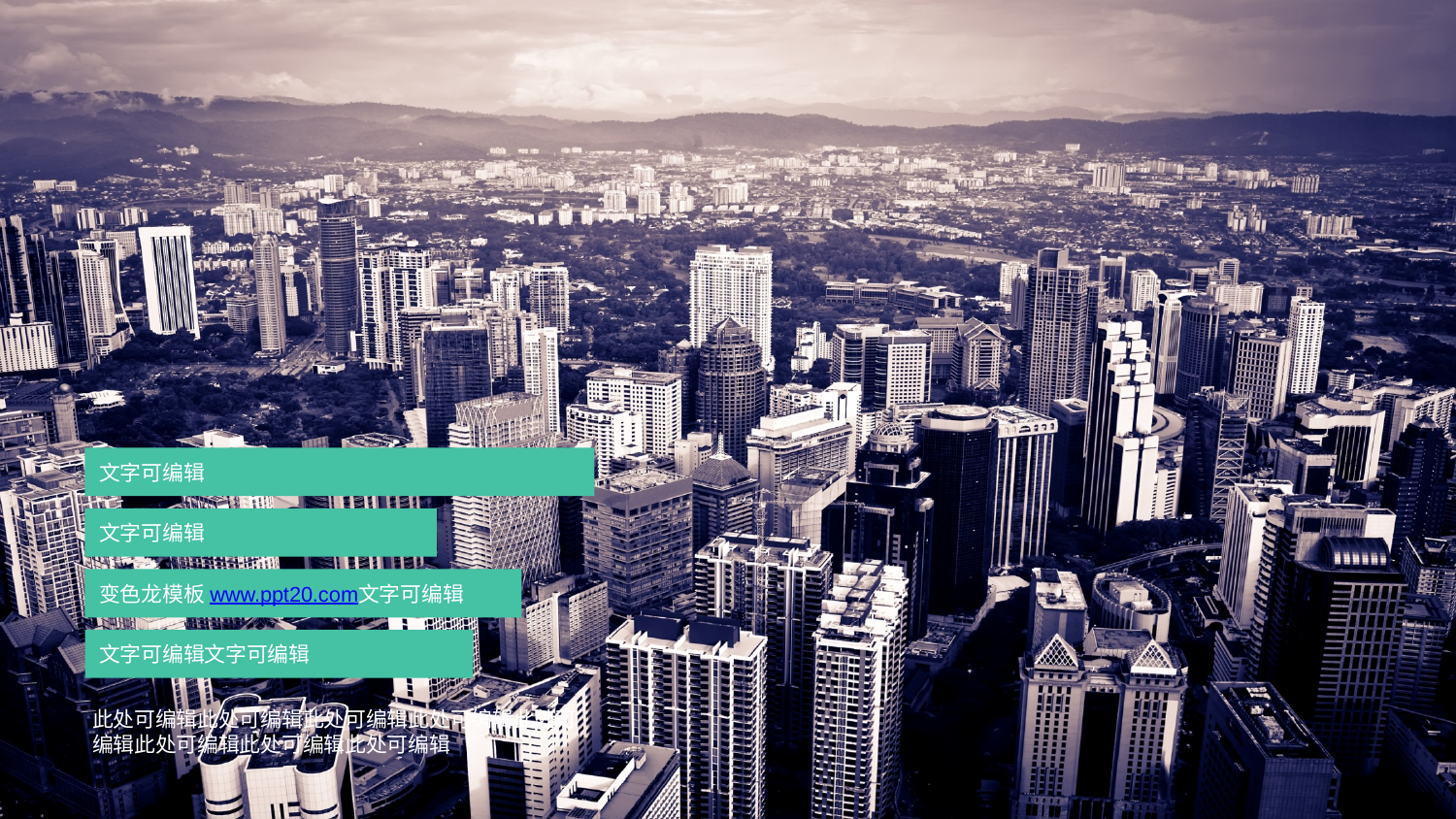

文字可编辑
文字可编辑
变色龙模板www.ppt20.com文字可编辑
文字可编辑文字可编辑
此处可编辑此处可编辑此处可编辑此处可编辑此处可编辑此处可编辑此处可编辑此处可编辑